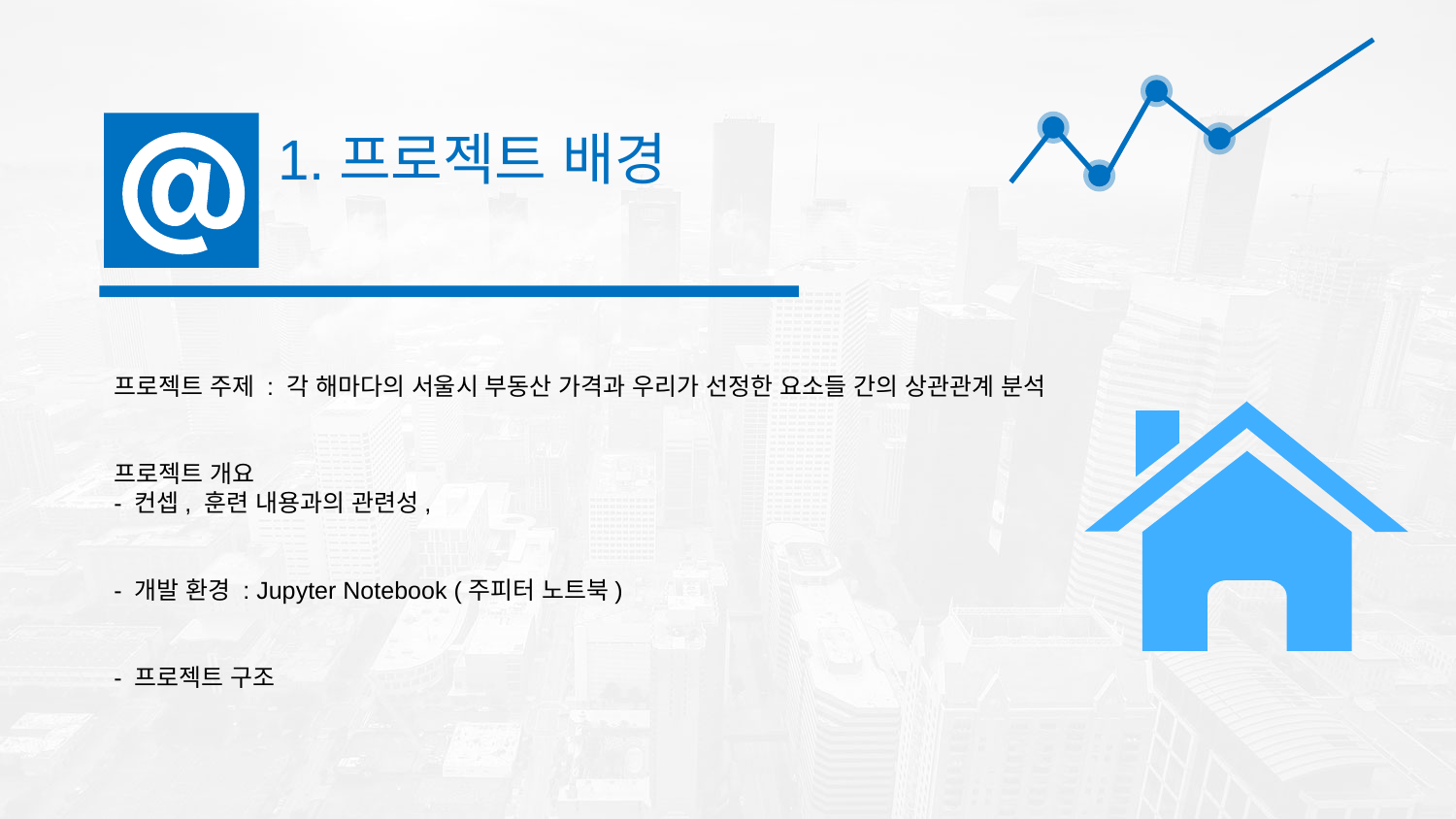

1.프로젝트 배경

프로젝트 주제 : 각 해마다의 서울시 부동산 가격과 우리가 선정한 요소들 간의 상관관계 분석

프로젝트 개요
- 컨셉, 훈련 내용과의 관련성,

- 개발 환경 : Jupyter Notebook (주피터 노트북)

- 프로젝트 구조